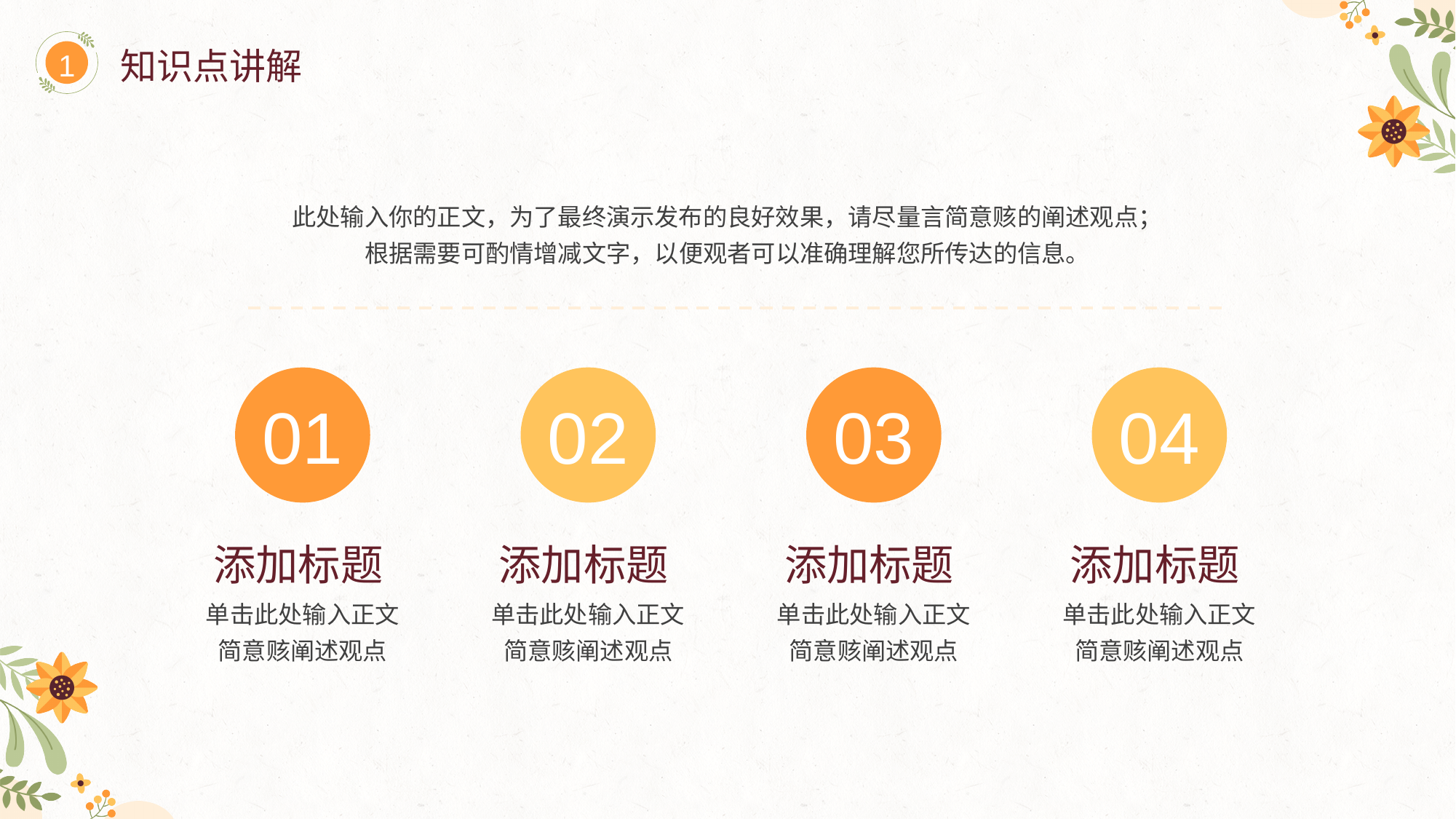

1
知识点讲解
此处输入你的正文，为了最终演示发布的良好效果，请尽量言简意赅的阐述观点；
根据需要可酌情增减文字，以便观者可以准确理解您所传达的信息。
01
02
03
04
添加标题
添加标题
添加标题
添加标题
单击此处输入正文
简意赅阐述观点
单击此处输入正文
简意赅阐述观点
单击此处输入正文
简意赅阐述观点
单击此处输入正文
简意赅阐述观点